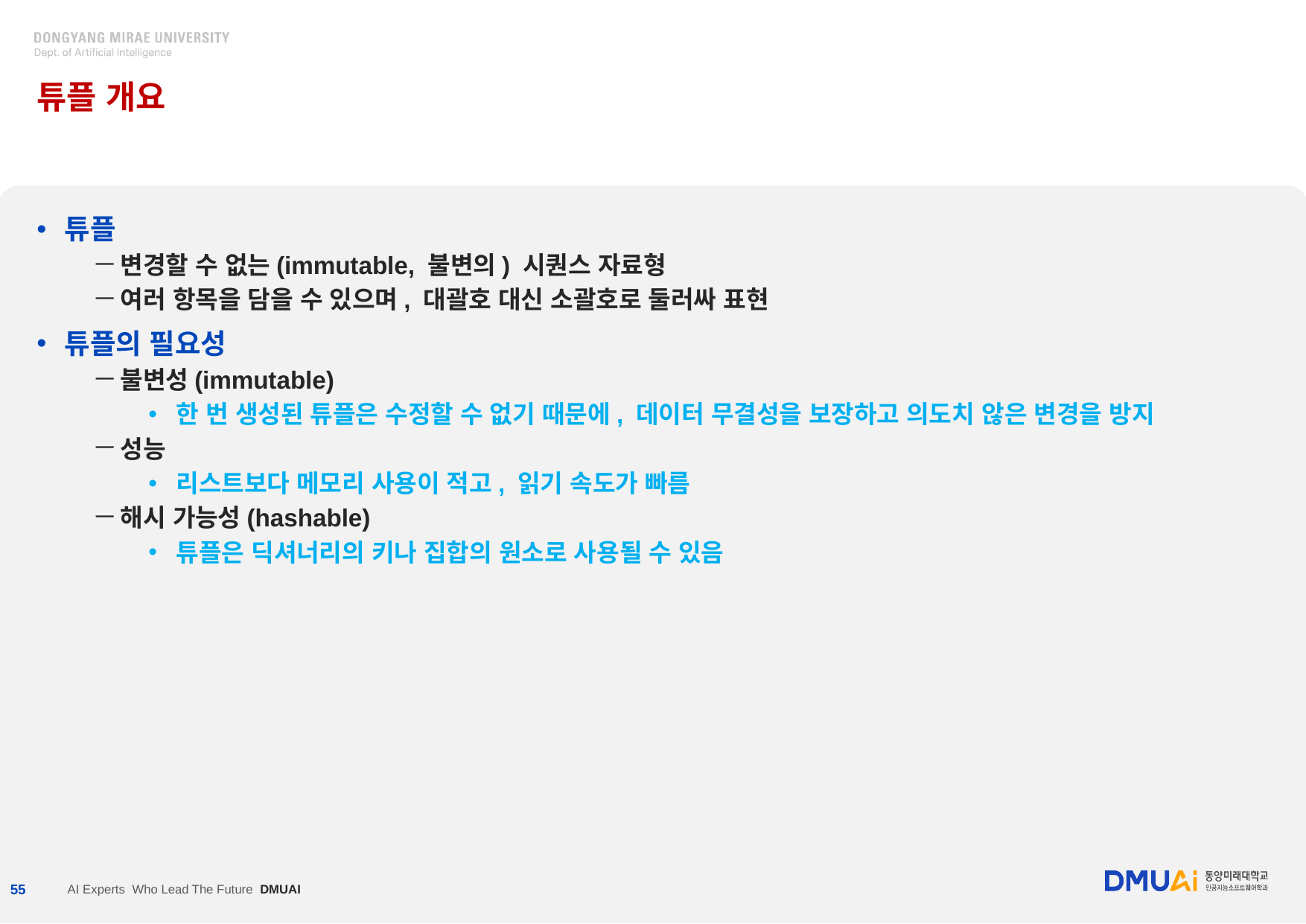

# 튜플 개요

튜플
변경할 수 없는(immutable, 불변의) 시퀀스 자료형
여러 항목을 담을 수 있으며, 대괄호 대신 소괄호로 둘러싸 표현
튜플의 필요성
불변성(immutable)
한 번 생성된 튜플은 수정할 수 없기 때문에, 데이터 무결성을 보장하고 의도치 않은 변경을 방지
성능
리스트보다 메모리 사용이 적고, 읽기 속도가 빠름
해시 가능성(hashable)
튜플은 딕셔너리의 키나 집합의 원소로 사용될 수 있음